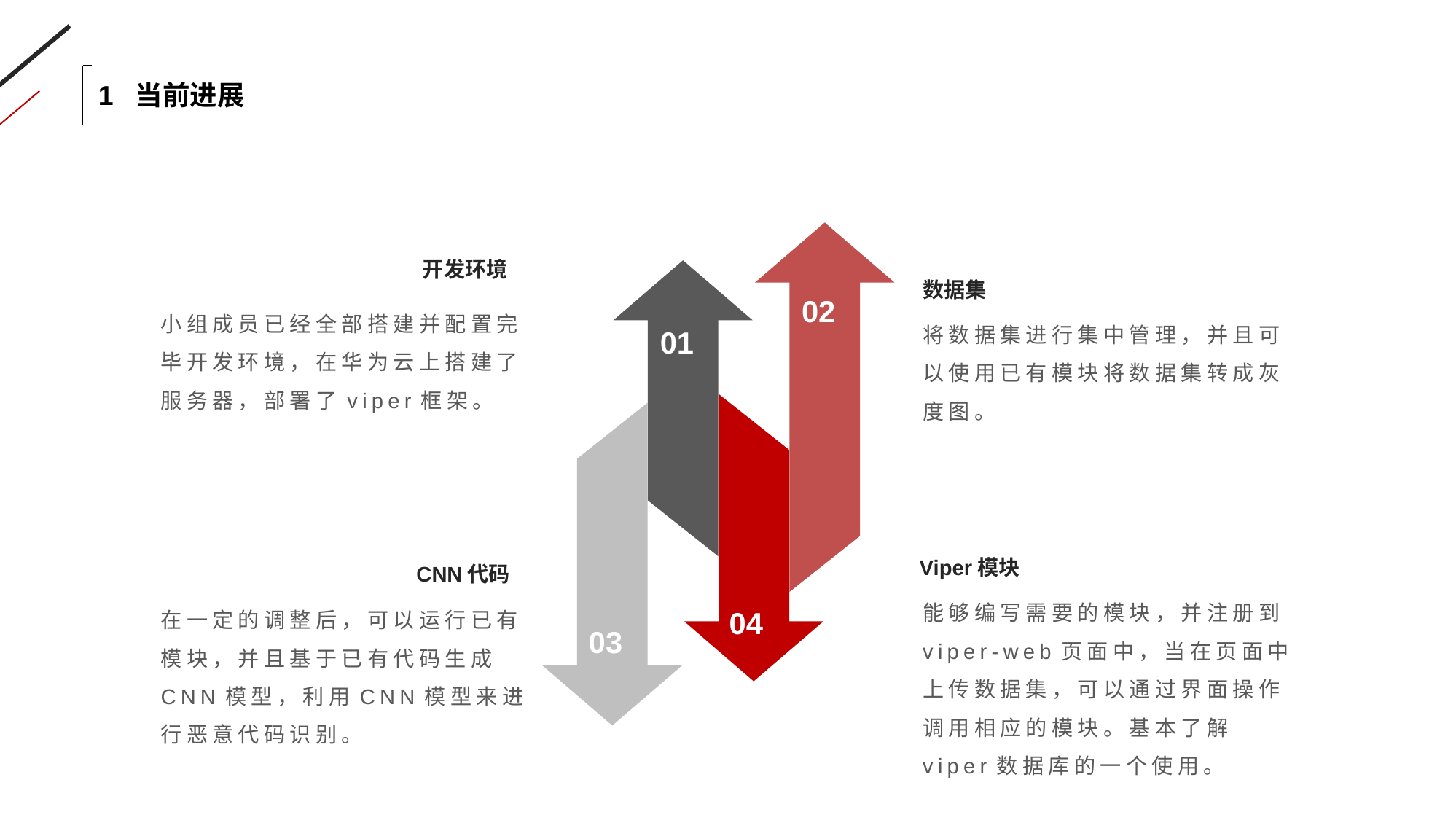

1  当前进展

02
01

04
03
开发环境
数据集
小组成员已经全部搭建并配置完毕开发环境，在华为云上搭建了服务器，部署了viper框架。
将数据集进行集中管理，并且可以使用已有模块将数据集转成灰度图。
Viper模块
CNN代码
能够编写需要的模块，并注册到viper-web页面中，当在页面中上传数据集，可以通过界面操作调用相应的模块。基本了解viper数据库的一个使用。
在一定的调整后，可以运行已有模块，并且基于已有代码生成CNN模型，利用CNN模型来进行恶意代码识别。